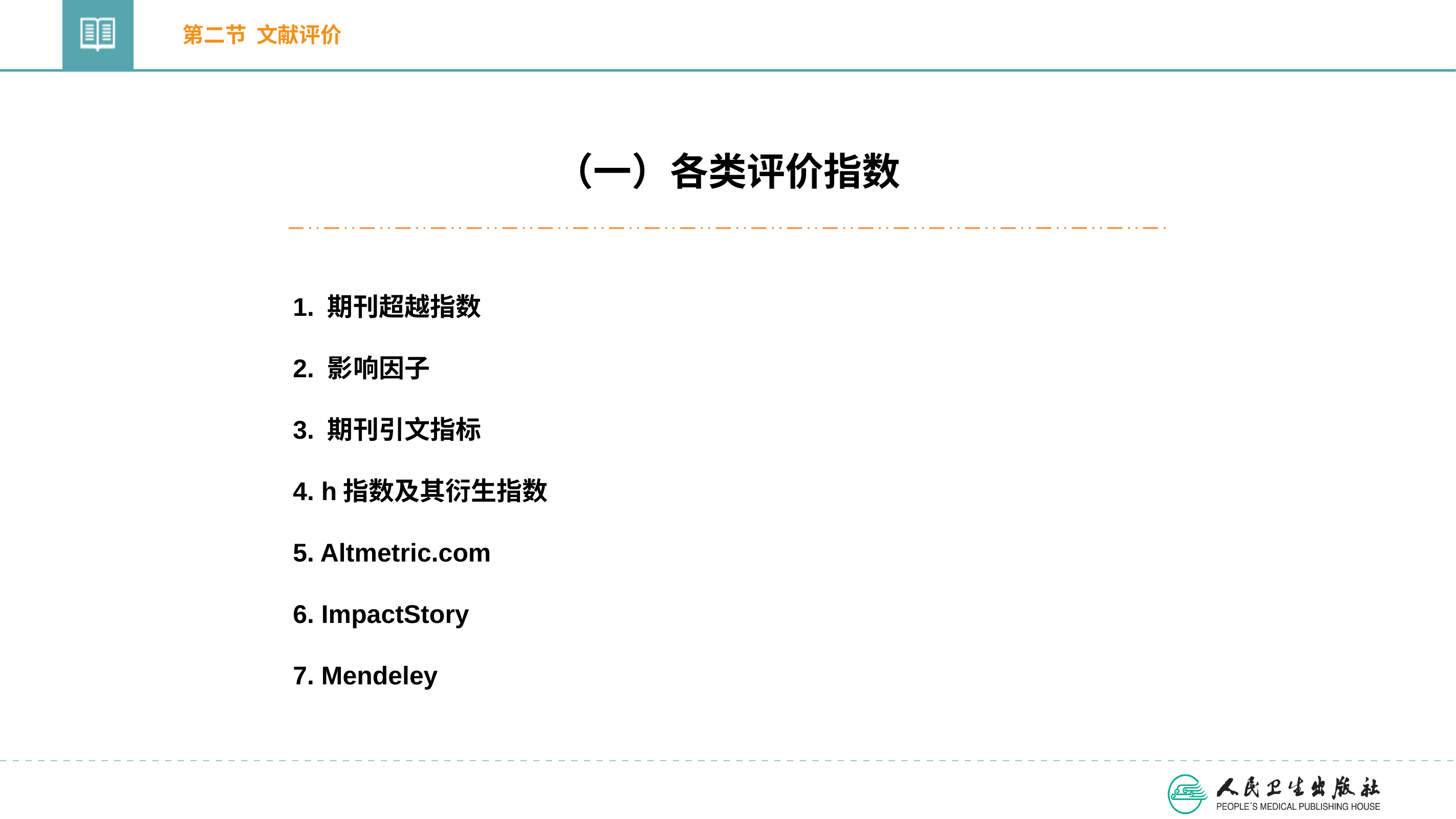

第二节  文献评价
（一）各类评价指数

1. 期刊超越指数
2. 影响因子
3. 期刊引文指标
4. h指数及其衍生指数
5. Altmetric.com
6. ImpactStory
7. Mendeley